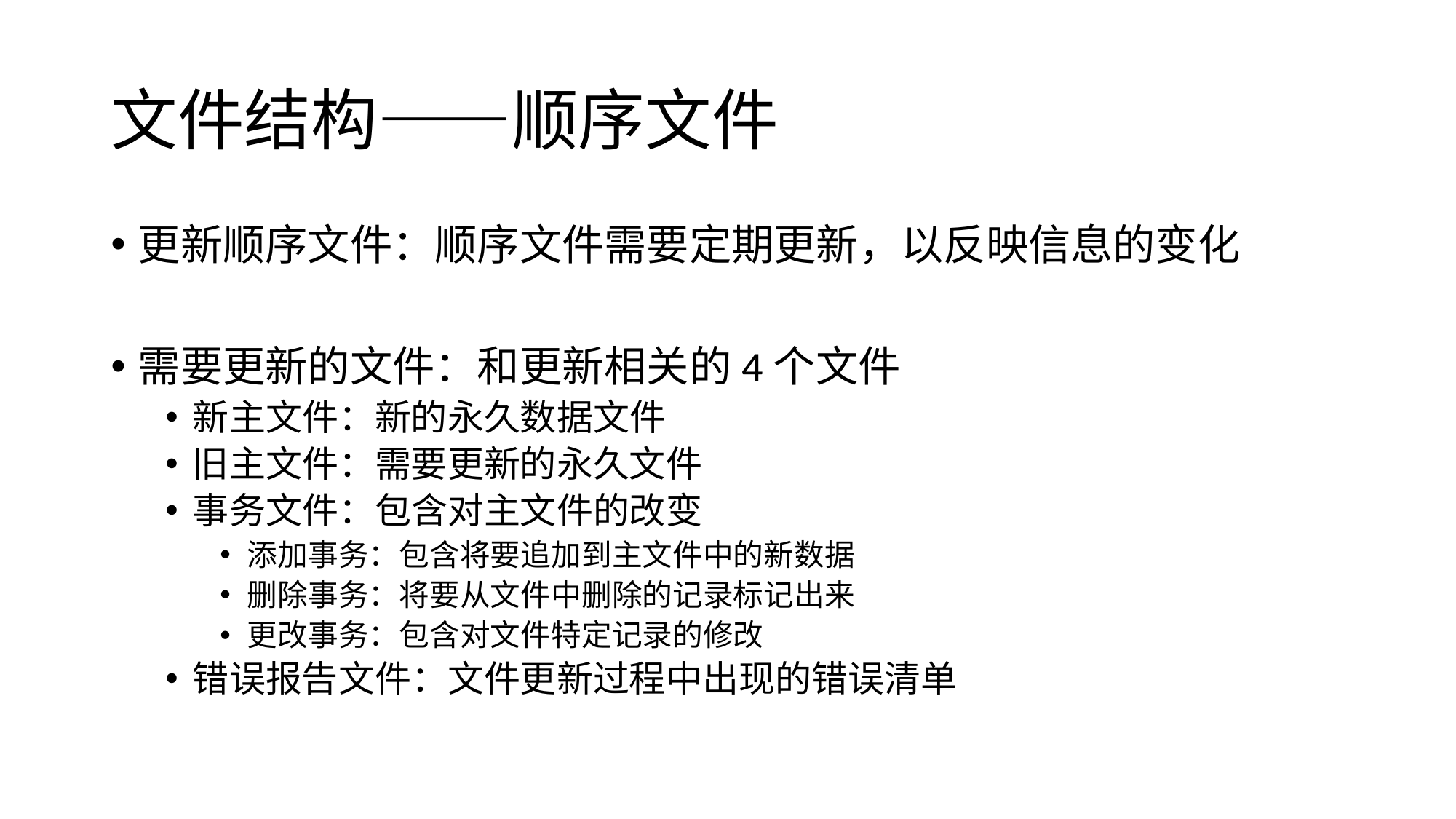

# 文件结构——顺序文件
更新顺序文件：顺序文件需要定期更新，以反映信息的变化

需要更新的文件：和更新相关的4个文件
新主文件：新的永久数据文件
旧主文件：需要更新的永久文件
事务文件：包含对主文件的改变
添加事务：包含将要追加到主文件中的新数据
删除事务：将要从文件中删除的记录标记出来
更改事务：包含对文件特定记录的修改
错误报告文件：文件更新过程中出现的错误清单